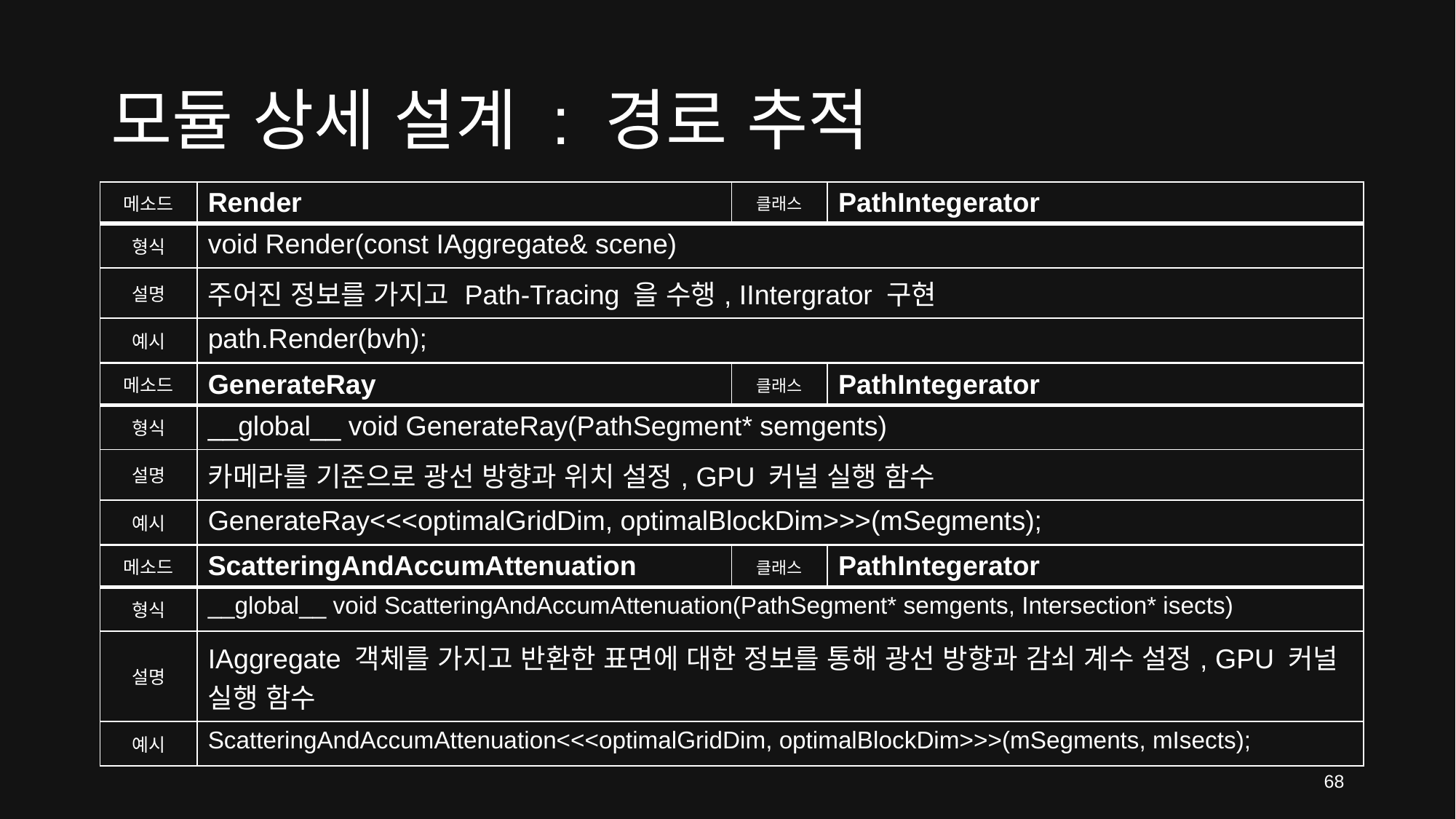

# 모듈 상세 설계 : 경로 추적
| 메소드 | Render | 클래스 | PathIntegerator |
| --- | --- | --- | --- |
| 형식 | void Render(const IAggregate& scene) |  |  |
| 설명 | 주어진 정보를 가지고 Path-Tracing 을 수행, IIntergrator 구현 |  |  |
| 예시 | path.Render(bvh); |  |  |
앙 PT 함수띠
| 메소드 | GenerateRay | 클래스 | PathIntegerator |
| --- | --- | --- | --- |
| 형식 | \_\_global\_\_ void GenerateRay(PathSegment\* semgents) |  |  |
| 설명 | 카메라를 기준으로 광선 방향과 위치 설정, GPU 커널 실행 함수 |  |  |
| 예시 | GenerateRay<<<optimalGridDim, optimalBlockDim>>>(mSegments); |  |  |
| 메소드 | ScatteringAndAccumAttenuation | 클래스 | PathIntegerator |
| --- | --- | --- | --- |
| 형식 | \_\_global\_\_ void ScatteringAndAccumAttenuation(PathSegment\* semgents, Intersection\* isects) |  |  |
| 설명 | IAggregate 객체를 가지고 반환한 표면에 대한 정보를 통해 광선 방향과 감쇠 계수 설정, GPU 커널 실행 함수 |  |  |
| 예시 | ScatteringAndAccumAttenuation<<<optimalGridDim, optimalBlockDim>>>(mSegments, mIsects); |  |  |
68